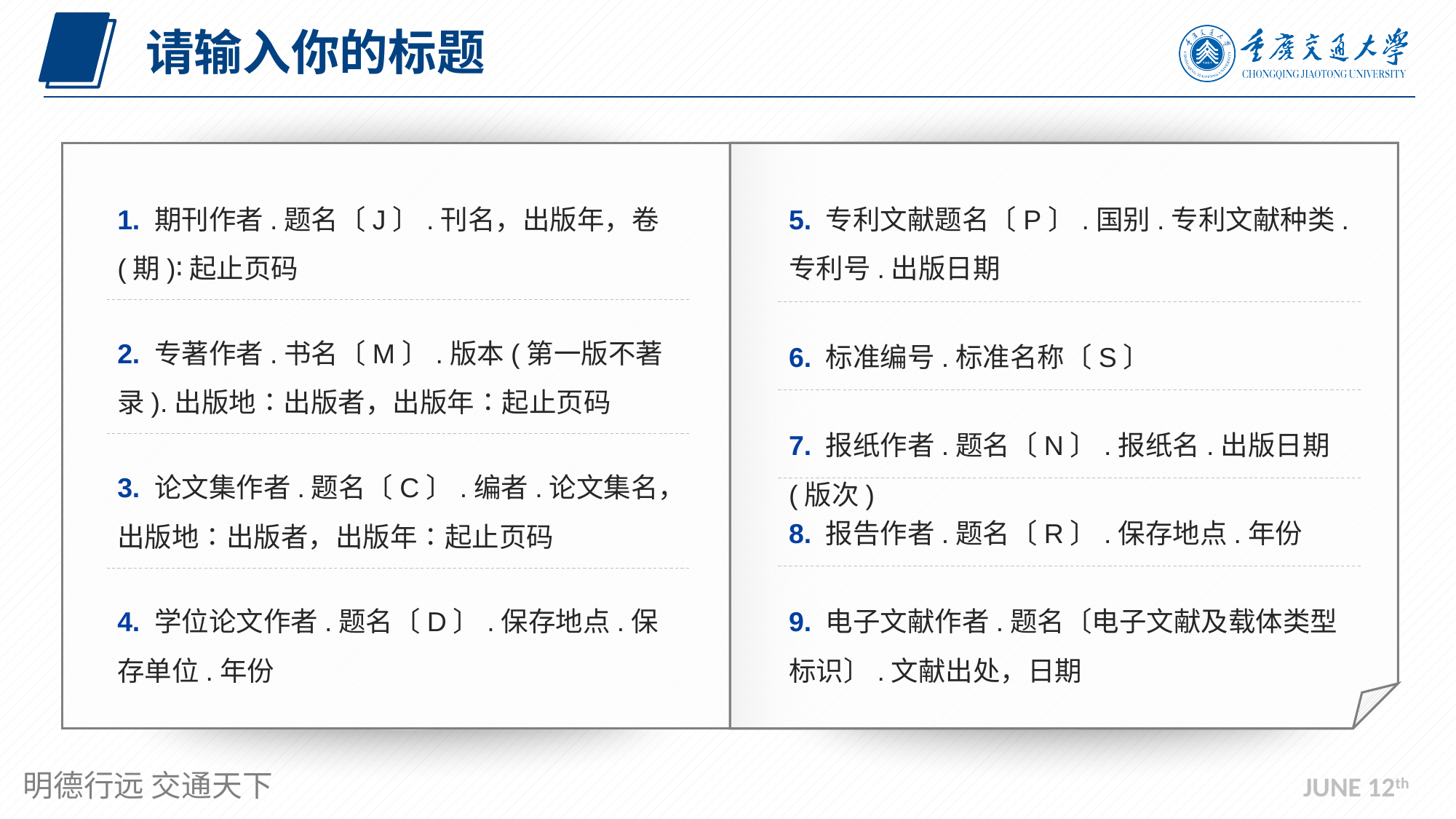

请输入你的标题

1. 期刊作者.题名〔J〕.刊名，出版年，卷(期)∶起止页码
5. 专利文献题名〔P〕.国别.专利文献种类.专利号.出版日期
2. 专著作者.书名〔M〕.版本(第一版不著录).出版地∶出版者，出版年∶起止页码
6. 标准编号.标准名称〔S〕
7. 报纸作者.题名〔N〕.报纸名.出版日期(版次)
3. 论文集作者.题名〔C〕.编者.论文集名，出版地∶出版者，出版年∶起止页码
8. 报告作者.题名〔R〕.保存地点.年份
4. 学位论文作者.题名〔D〕.保存地点.保存单位.年份
9. 电子文献作者.题名〔电子文献及载体类型标识〕.文献出处，日期
JUNE 12th